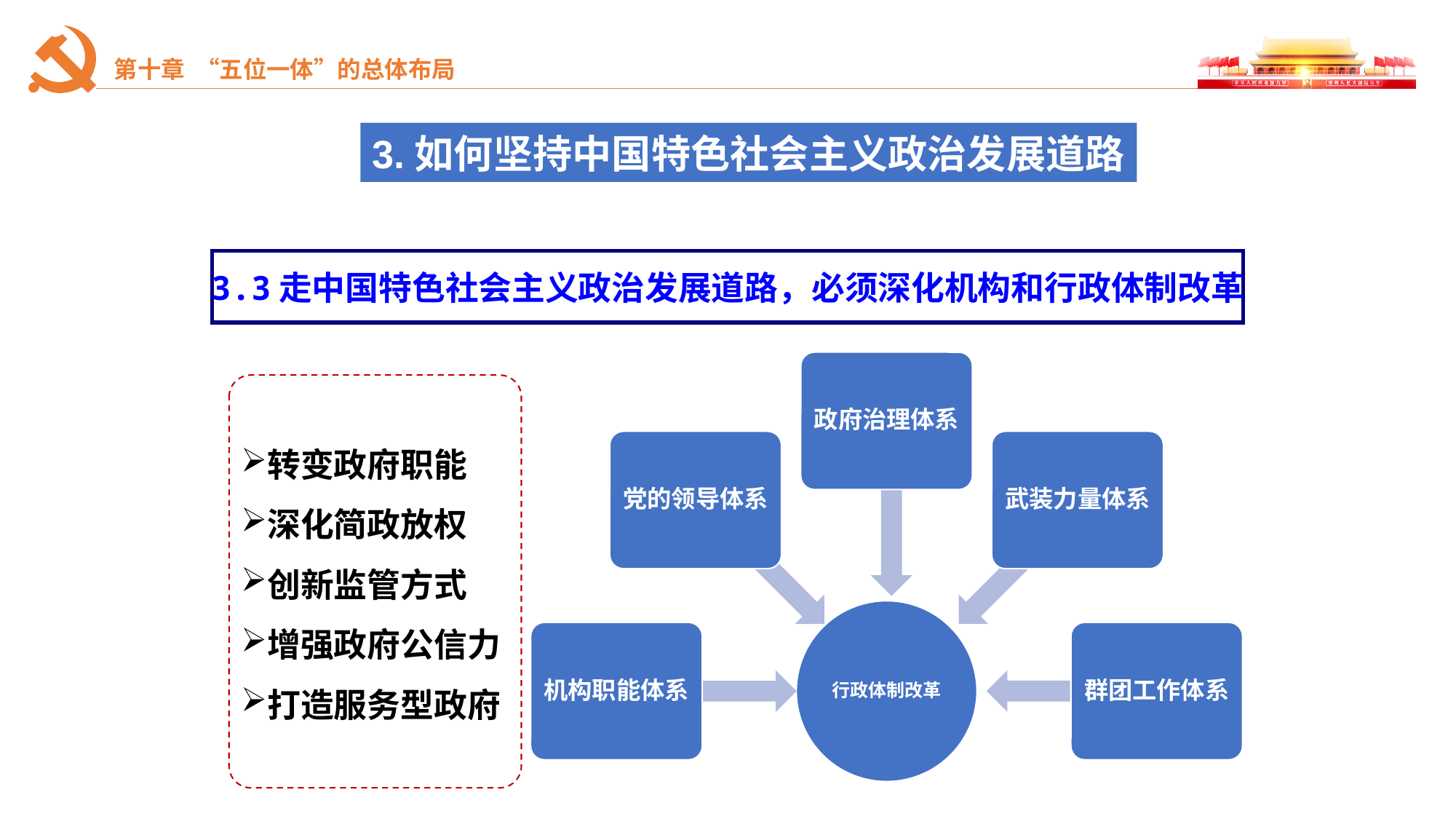

3.如何坚持中国特色社会主义政治发展道路
2.六大历史性变革
3.3走中国特色社会主义政治发展道路，必须深化机构和行政体制改革
政府治理体系
党的领导体系
武装力量体系

行政体制改革
机构职能体系
群团工作体系

转变政府职能
深化简政放权
创新监管方式
增强政府公信力
打造服务型政府